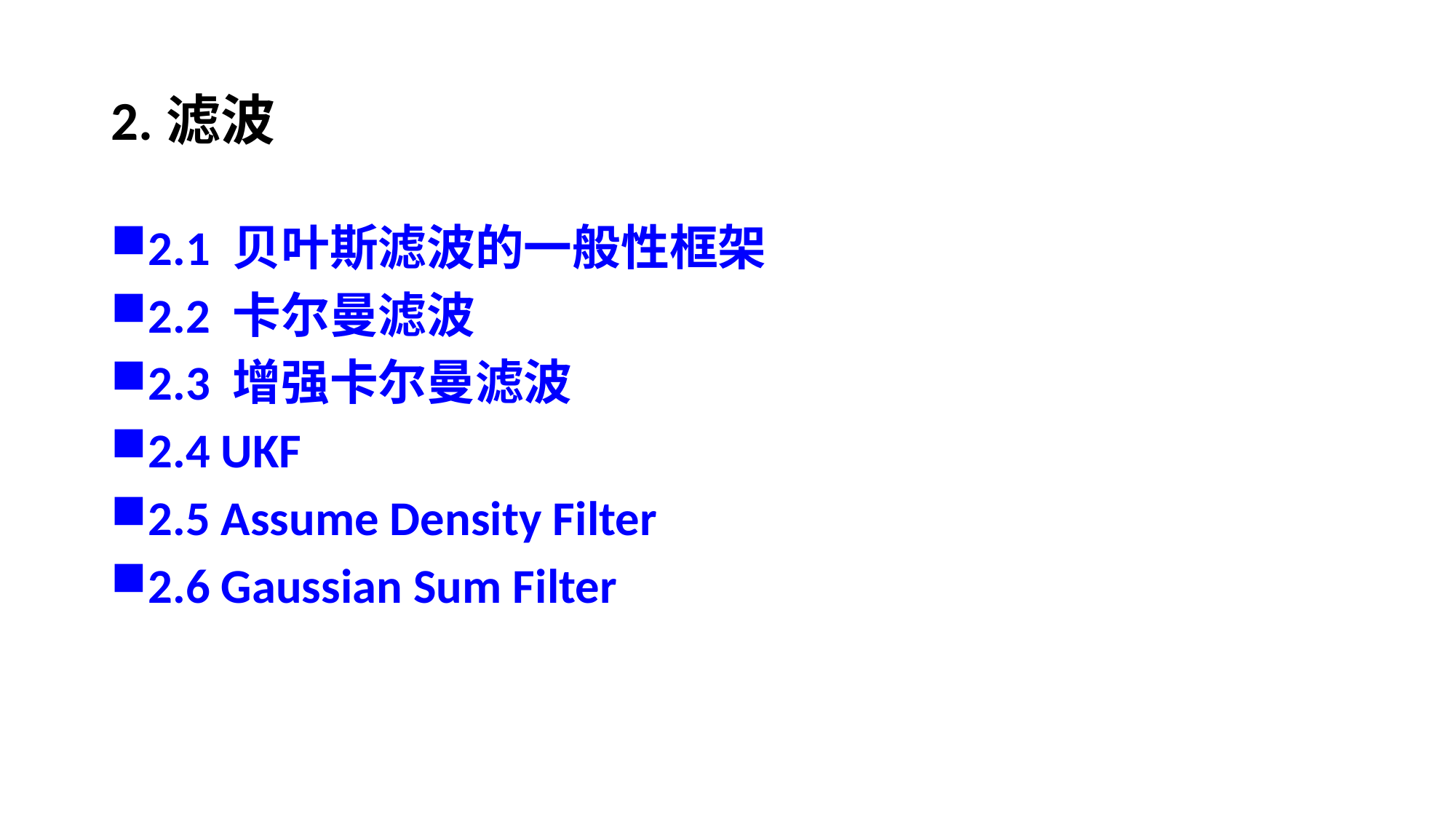

# 2.滤波
2.1 贝叶斯滤波的一般性框架
2.2 卡尔曼滤波
2.3 增强卡尔曼滤波
2.4 UKF
2.5 Assume Density Filter
2.6 Gaussian Sum Filter